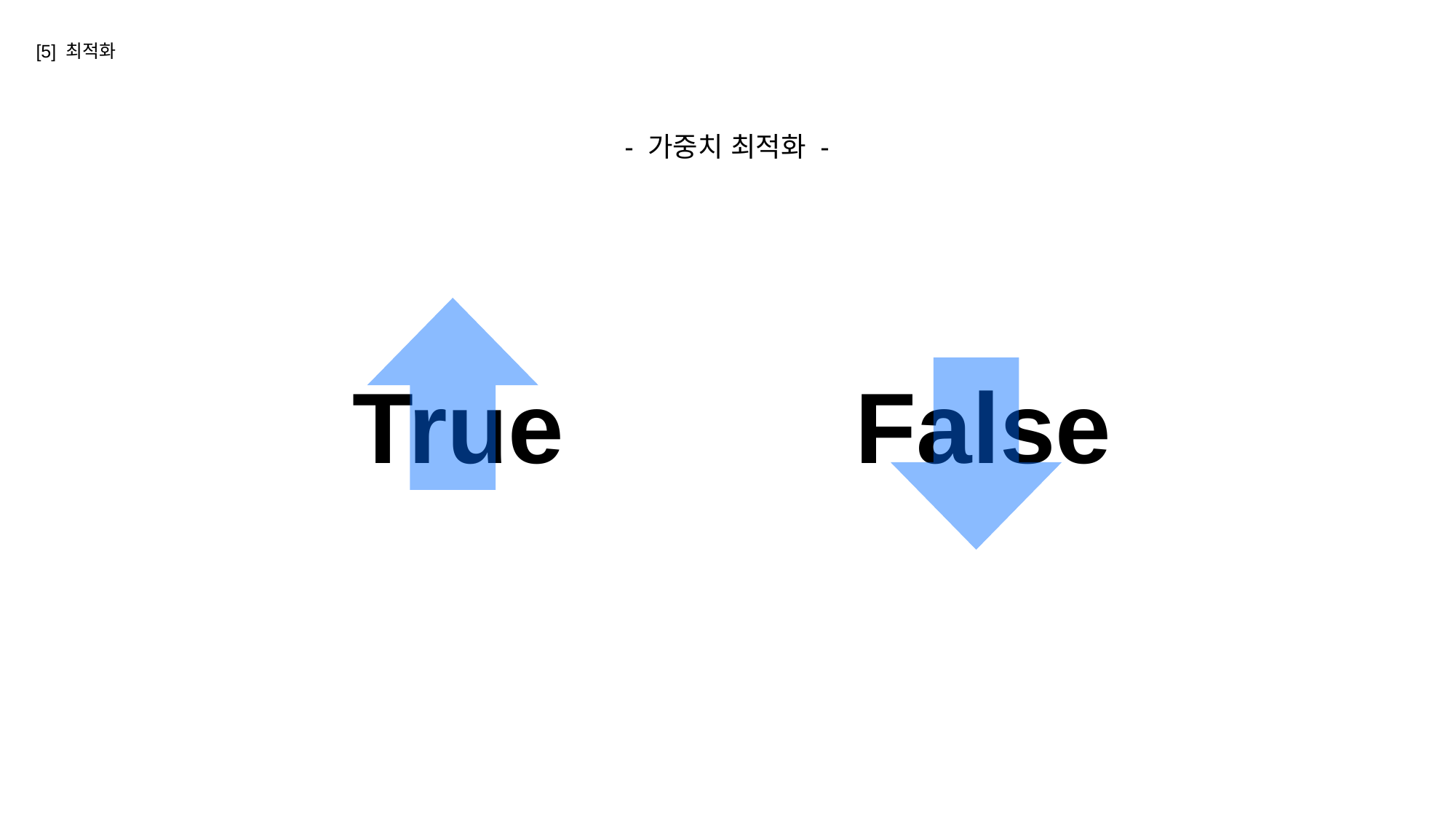

[5] 최적화
- 가중치 최적화 -

True
False